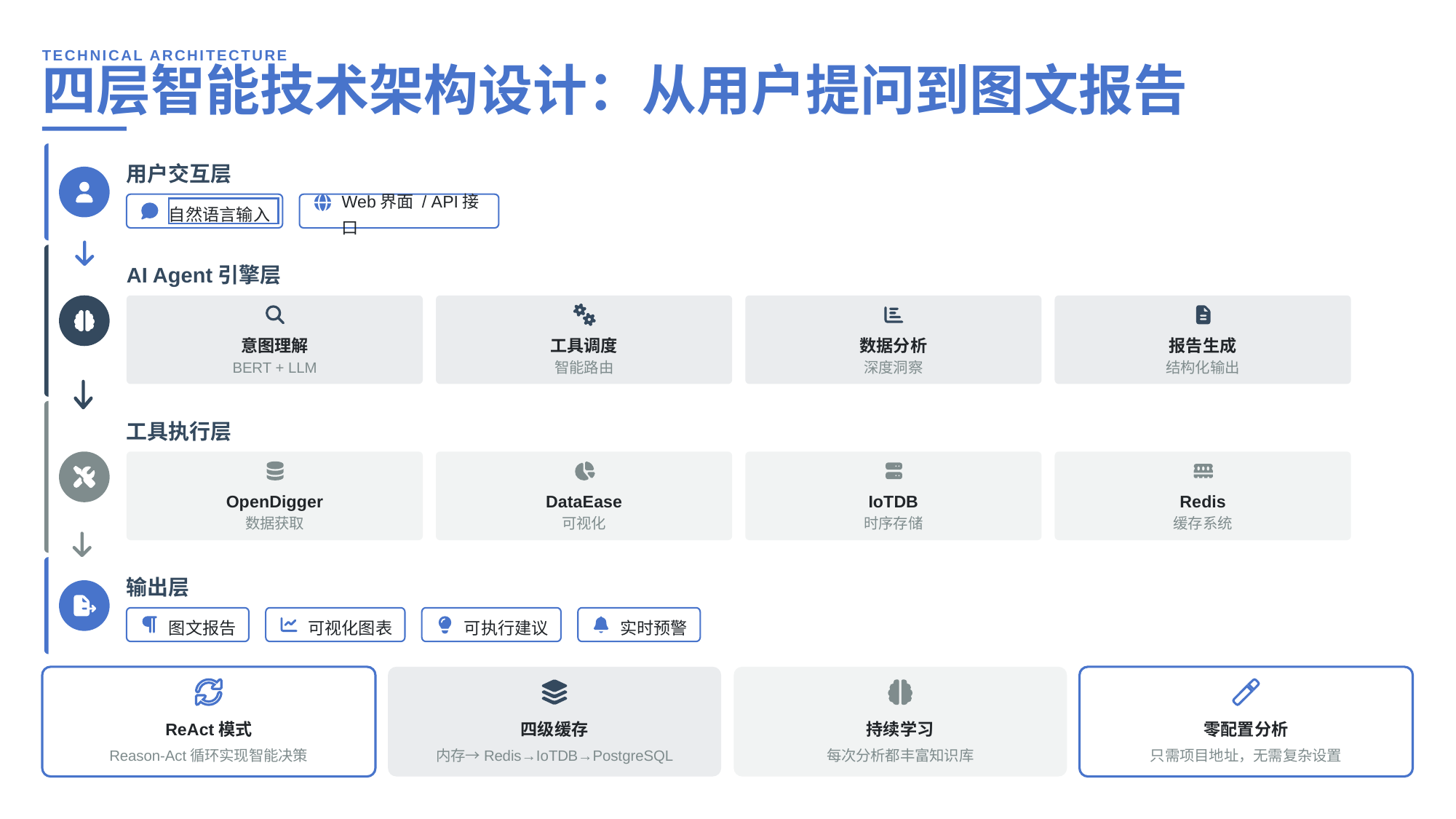

TECHNICAL ARCHITECTURE
四层智能技术架构设计：从用户提问到图文报告

用户交互层

自然语言输入
Web界面 / API接口

AI Agent引擎层

意图理解
工具调度
数据分析
报告生成
BERT + LLM
智能路由
深度洞察
结构化输出

工具执行层

OpenDigger
DataEase
IoTDB
Redis
数据获取
可视化
时序存储
缓存系统

输出层

图文报告
可视化图表
可执行建议
实时预警

ReAct模式
四级缓存
持续学习
零配置分析
Reason-Act循环实现智能决策
内存→Redis→IoTDB→PostgreSQL
每次分析都丰富知识库
只需项目地址，无需复杂设置